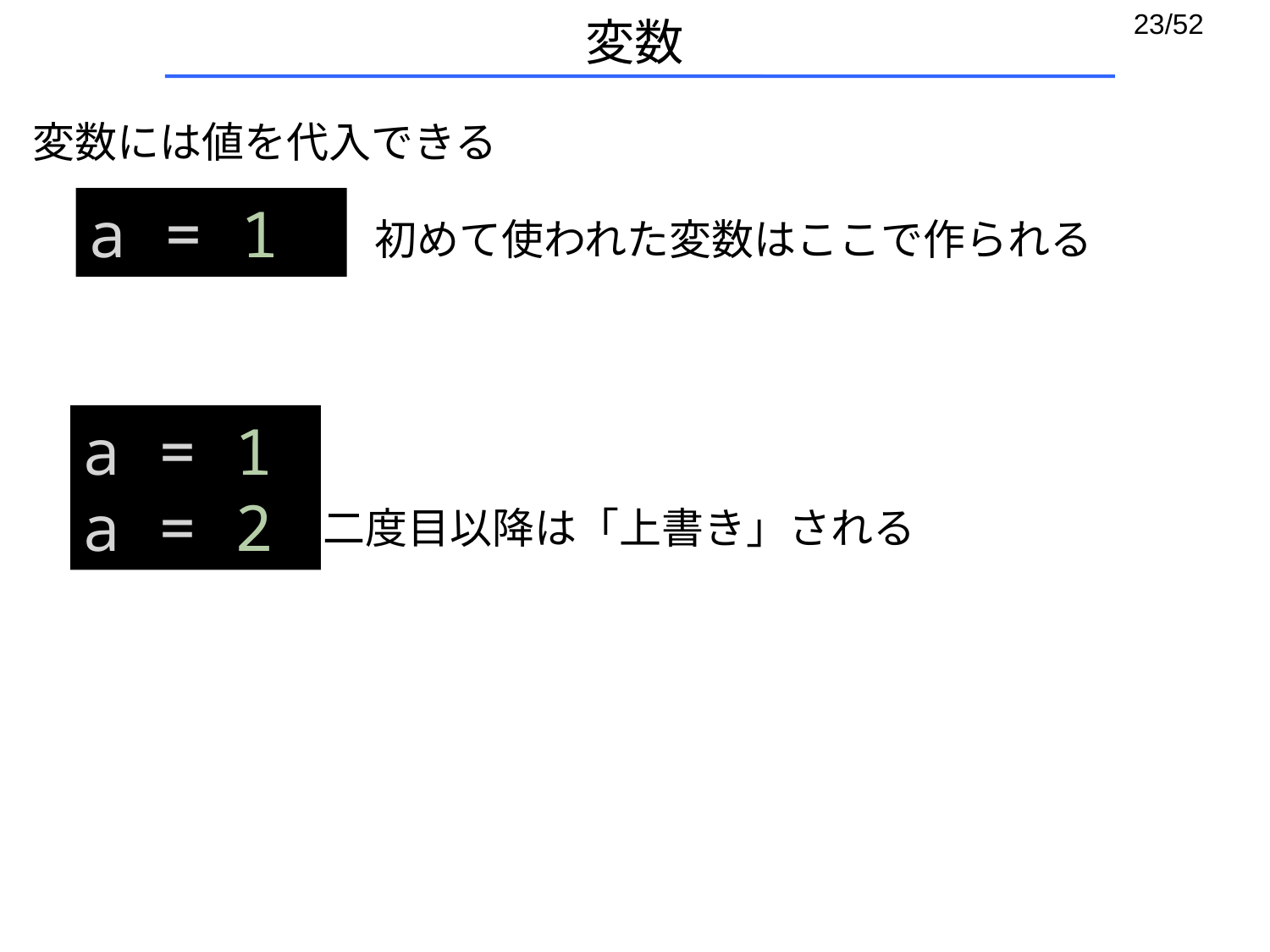

# 変数
変数には値を代入できる
a = 1
初めて使われた変数はここで作られる
a = 1
a = 2
二度目以降は「上書き」される